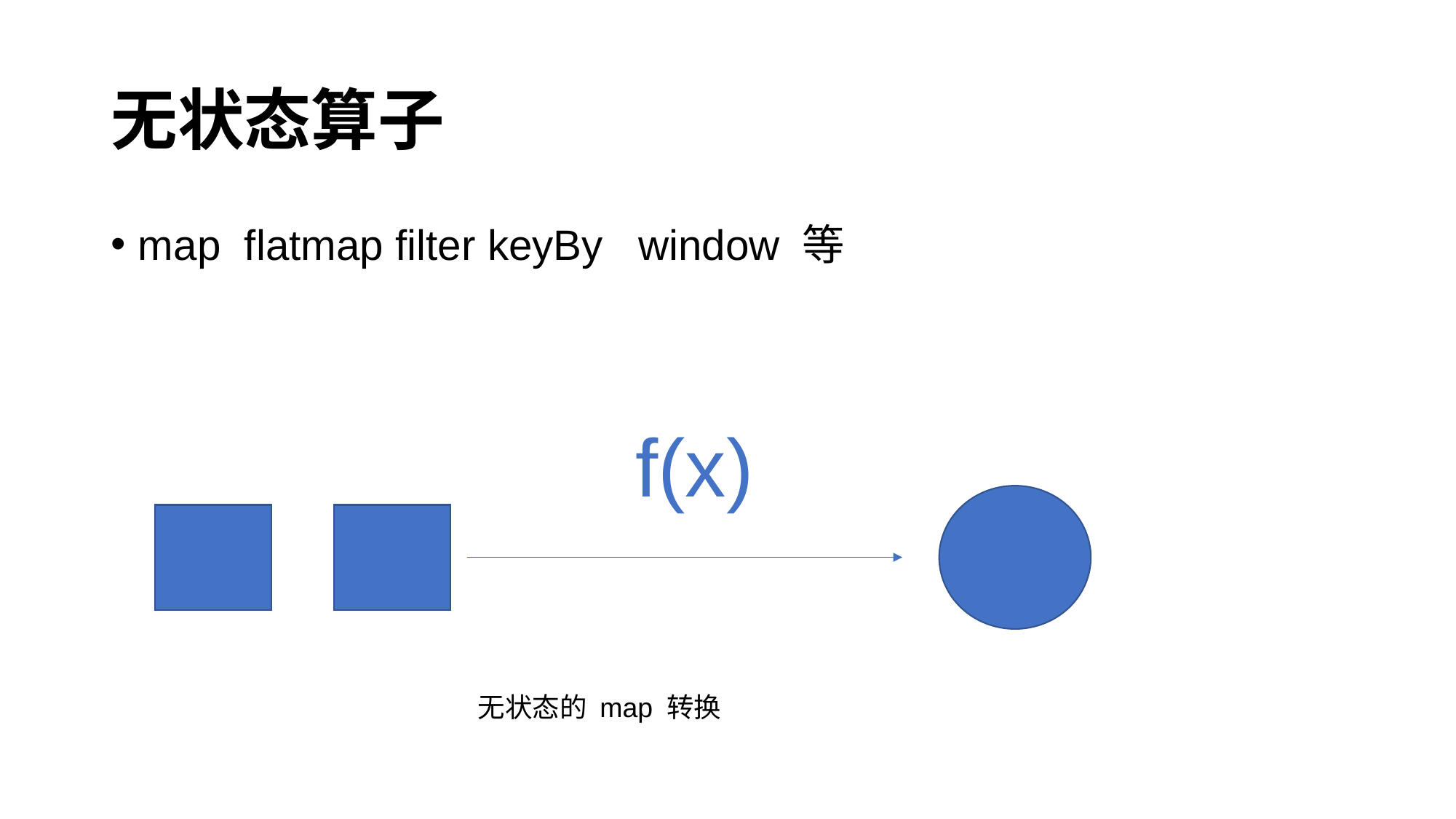

# 无状态算子
map  flatmap filter keyBy   window 等
f(x)

无状态的 map 转换